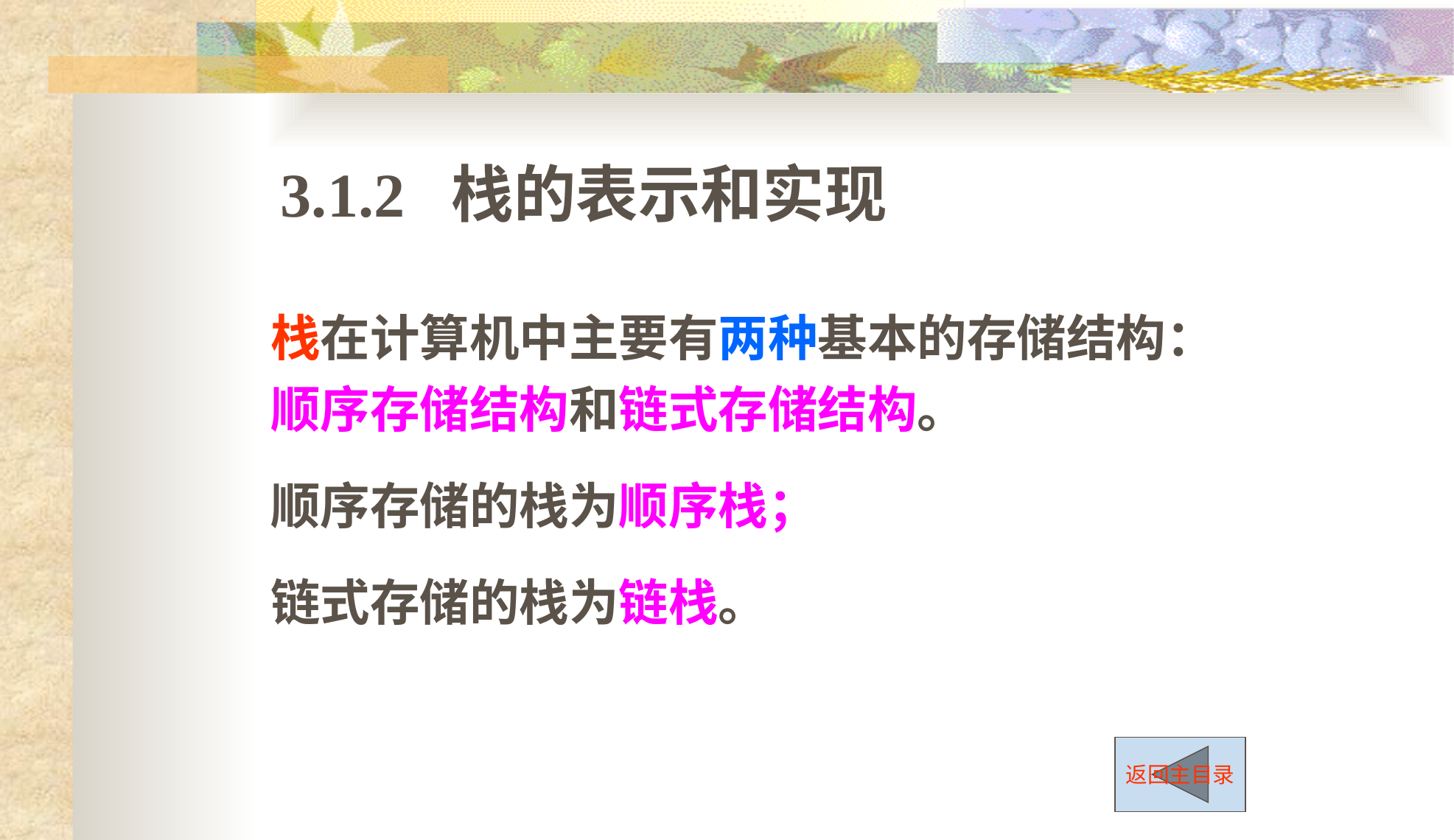

3.1.2  栈的表示和实现
栈在计算机中主要有两种基本的存储结构：顺序存储结构和链式存储结构。
顺序存储的栈为顺序栈；
链式存储的栈为链栈。
返回主目录